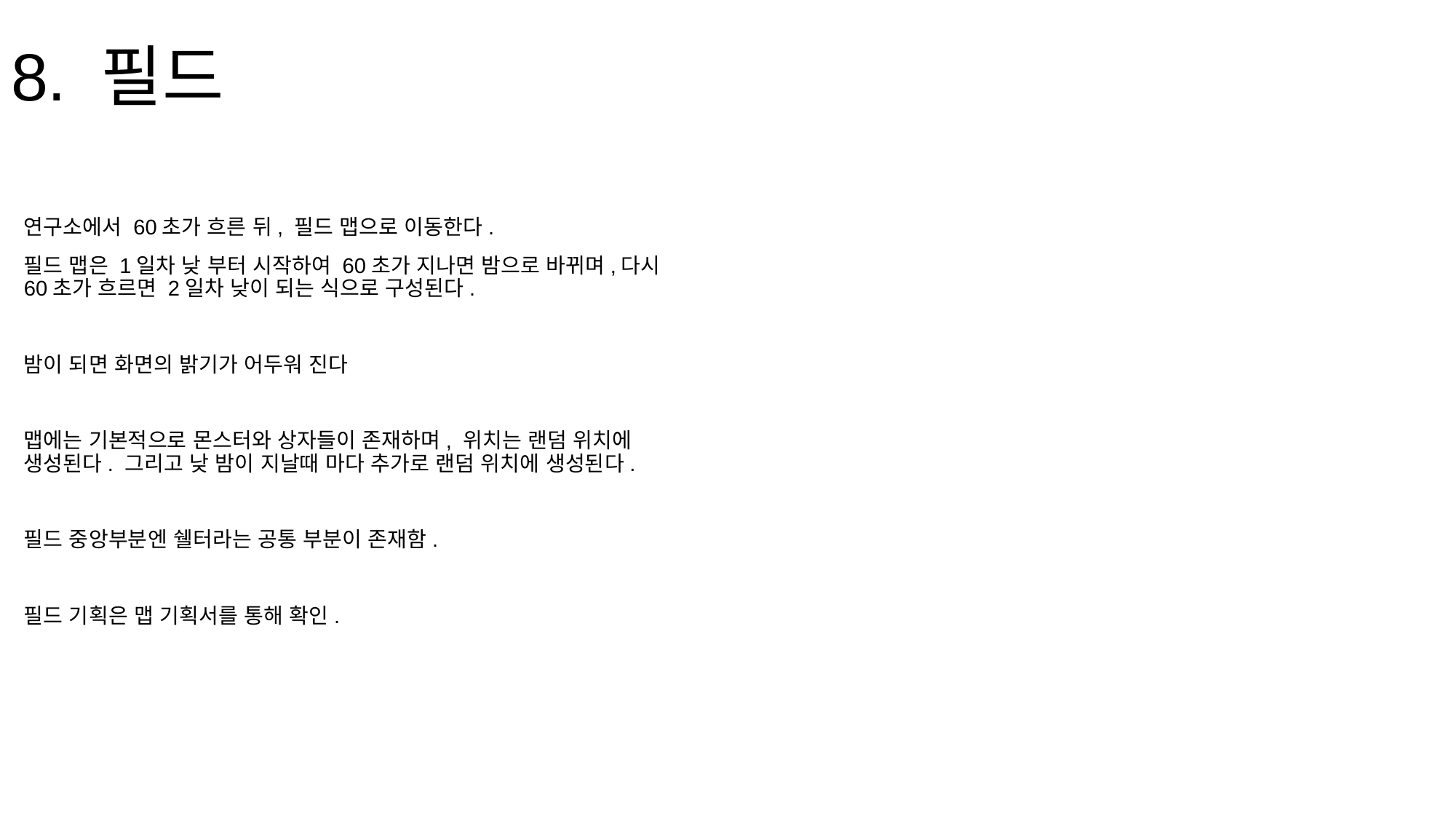

# 8. 필드
연구소에서 60초가 흐른 뒤, 필드 맵으로 이동한다.
필드 맵은 1일차 낮 부터 시작하여 60초가 지나면 밤으로 바뀌며,다시 60초가 흐르면 2일차 낮이 되는 식으로 구성된다.

밤이 되면 화면의 밝기가 어두워 진다

맵에는 기본적으로 몬스터와 상자들이 존재하며, 위치는 랜덤 위치에 생성된다. 그리고 낮 밤이 지날때 마다 추가로 랜덤 위치에 생성된다.

필드 중앙부분엔 쉘터라는 공통 부분이 존재함.

필드 기획은 맵 기획서를 통해 확인.